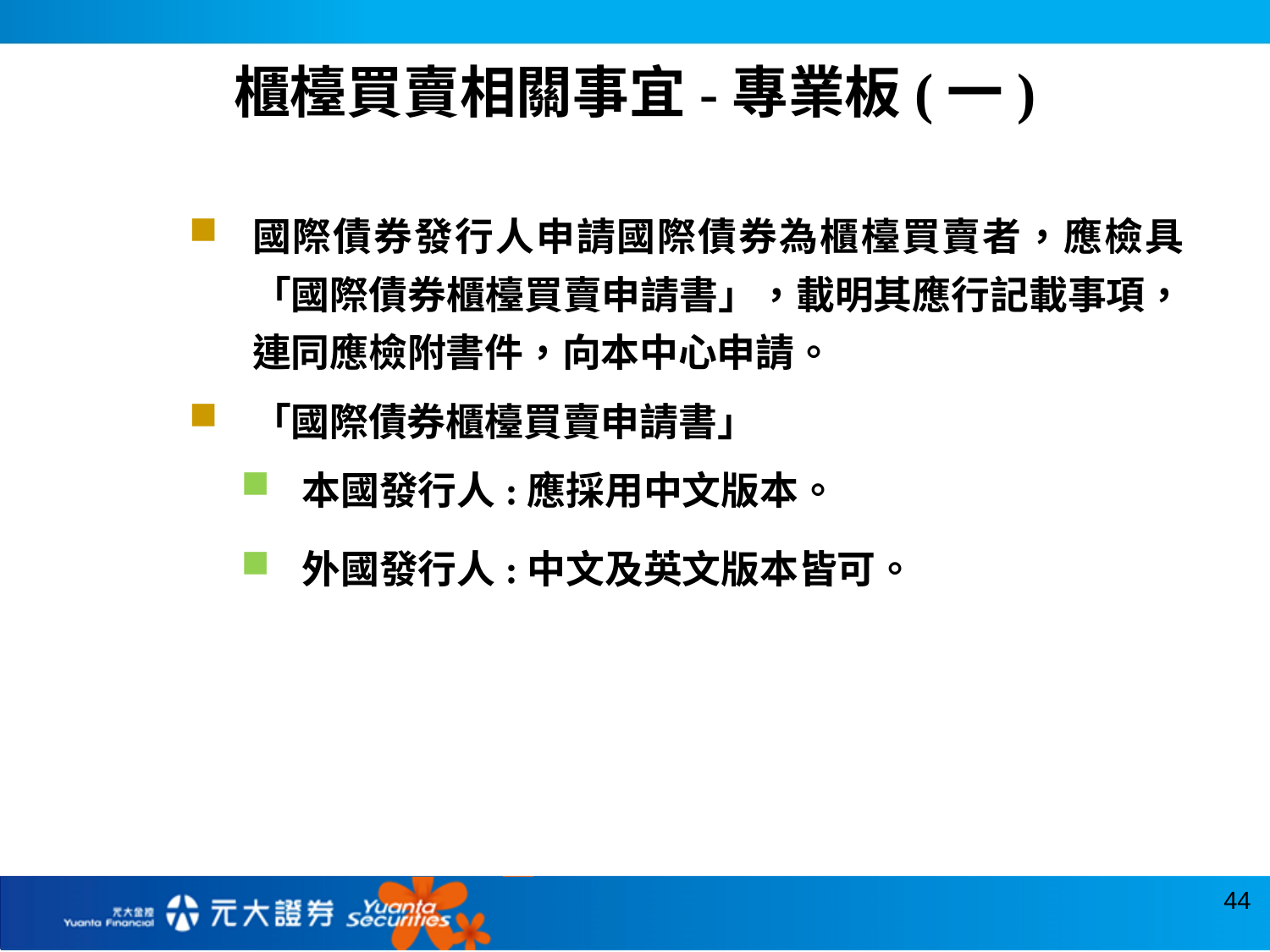

櫃檯買賣相關事宜-專業板(一)
國際債券發行人申請國際債券為櫃檯買賣者，應檢具「國際債券櫃檯買賣申請書」，載明其應行記載事項，連同應檢附書件，向本中心申請。
「國際債券櫃檯買賣申請書」
本國發行人:應採用中文版本。
外國發行人:中文及英文版本皆可。